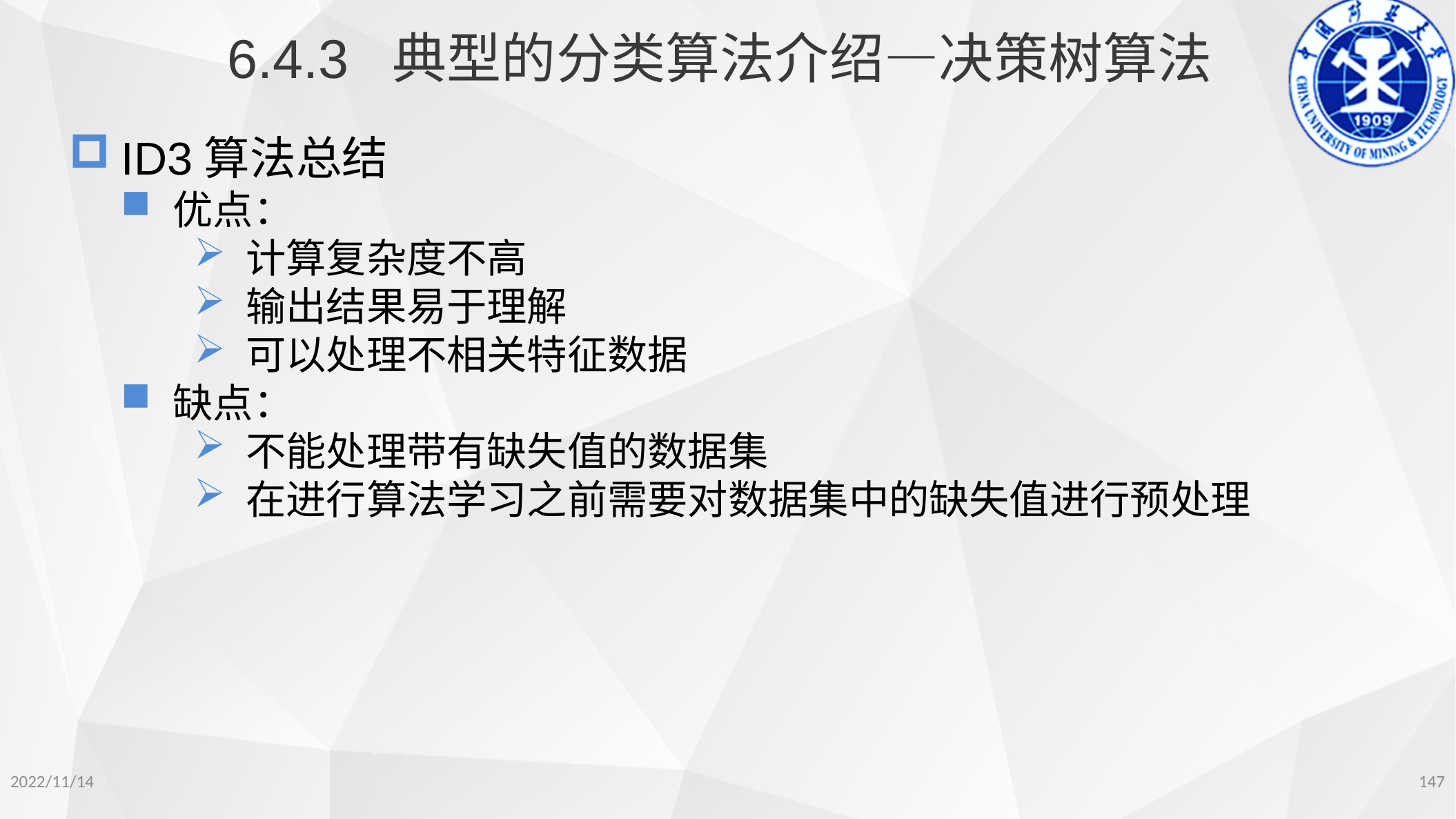

6.4.3  典型的分类算法介绍—决策树算法
ID3算法总结
优点：
计算复杂度不高
输出结果易于理解
可以处理不相关特征数据
缺点：
不能处理带有缺失值的数据集
在进行算法学习之前需要对数据集中的缺失值进行预处理
147
2022/11/14